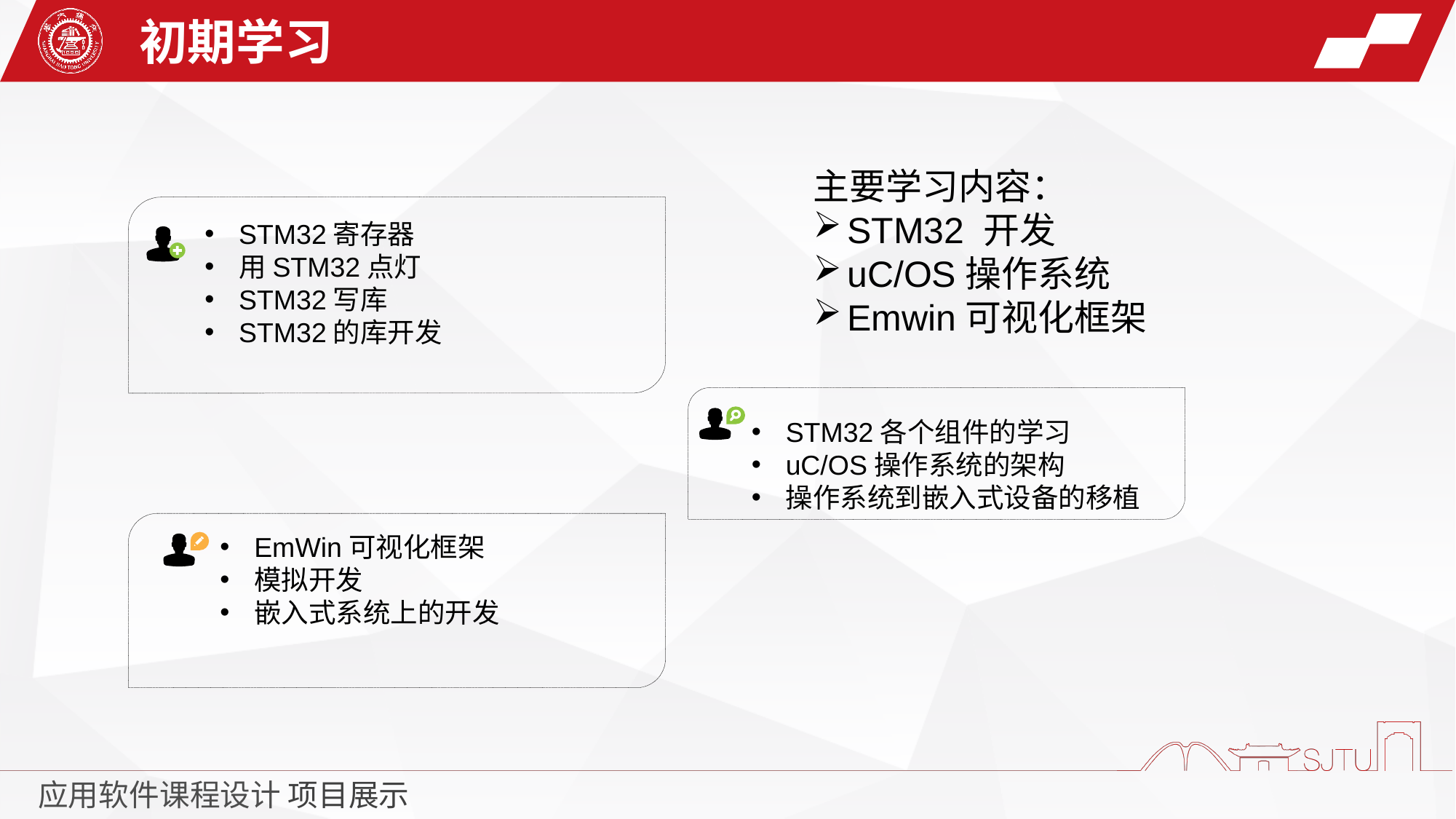

初期学习
主要学习内容：
STM32 开发
uC/OS操作系统
Emwin可视化框架

STM32寄存器
用STM32点灯
STM32写库
STM32的库开发

STM32各个组件的学习
uC/OS操作系统的架构
操作系统到嵌入式设备的移植

EmWin可视化框架
模拟开发
嵌入式系统上的开发

应用软件课程设计 项目展示